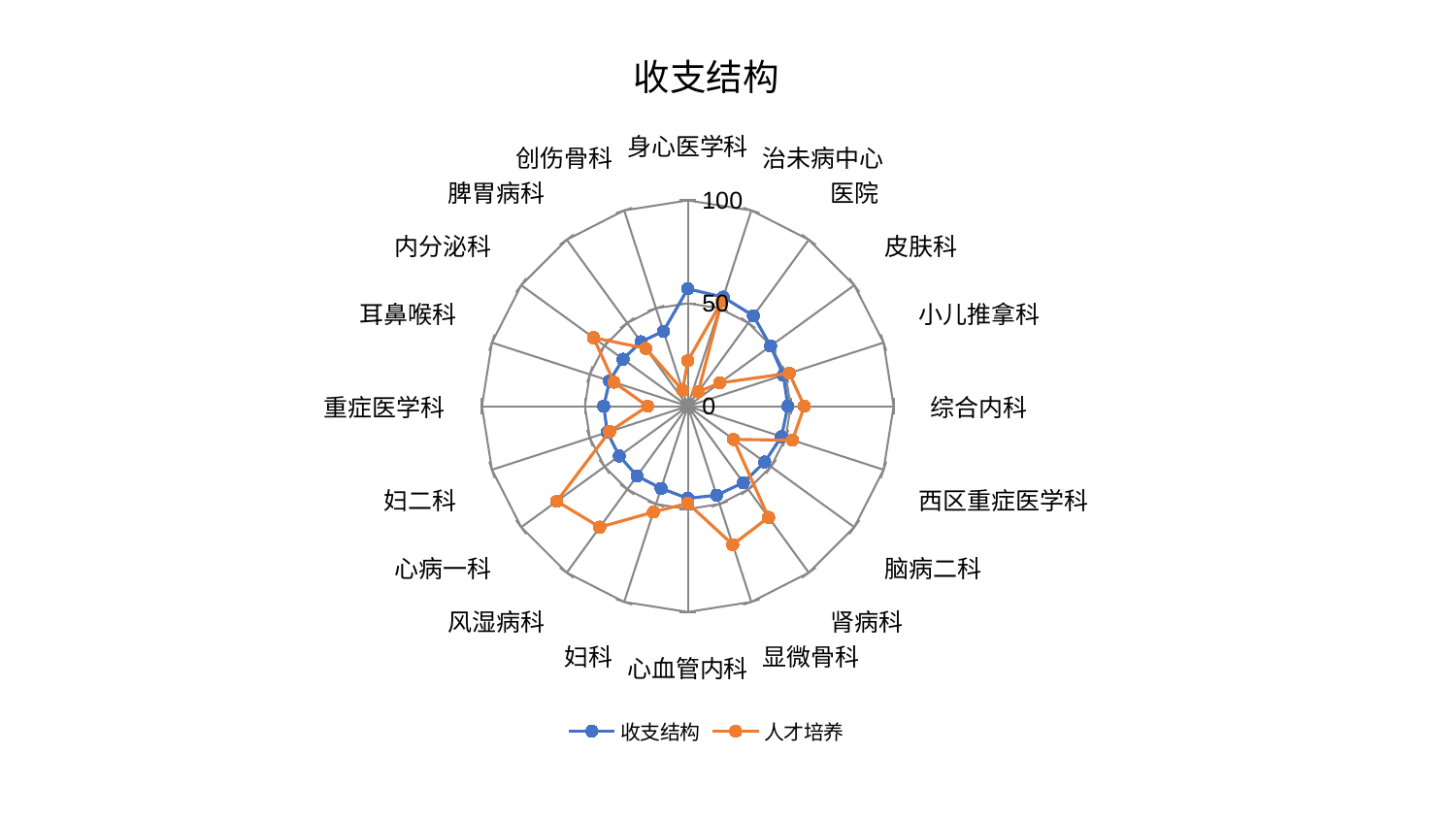

### Chart: 收支结构

| Category | 收支结构 | 人才培养 |
|---|---|---|
| 身心医学科 | 57.01766800918685 | 22.07438228874617 |
| 治未病中心 | 55.73310390971146 | 53.51209031728363 |
| 医院 | 54.28912872812186 | 8.577502663960152 |
| 皮肤科 | 49.725370965193 | 19.24659176479803 |
| 小儿推拿科 | 48.835672074092464 | 51.83877344258963 |
| 综合内科 | 48.653246606060755 | 56.63451823323475 |
| 西区重症医学科 | 47.889041806140376 | 53.46138982534982 |
| 脑病二科 | 46.196690041485105 | 27.51731121990109 |
| 肾病科 | 45.95106388421056 | 66.77933182347907 |
| 显微骨科 | 45.46045812340046 | 70.72849095038119 |
| 心血管内科 | 44.79704863351476 | 47.182862796173175 |
| 妇科 | 41.98200452953767 | 54.11555120135282 |
| 风湿病科 | 41.93451020194697 | 72.66218479867273 |
| 心病一科 | 41.14159235488372 | 78.61087831420814 |
| 妇二科 | 41.12572709805465 | 39.954561344980284 |
| 重症医学科 | 40.82914945260718 | 19.545787716319865 |
| 耳鼻喉科 | 39.91659304755684 | 37.688353453498856 |
| 内分泌科 | 38.85801553731037 | 56.67201835086081 |
| 脾胃病科 | 38.69422791213147 | 34.70154217031569 |
| 创伤骨科 | 38.30642824214009 | 8.165237001440468 |
65